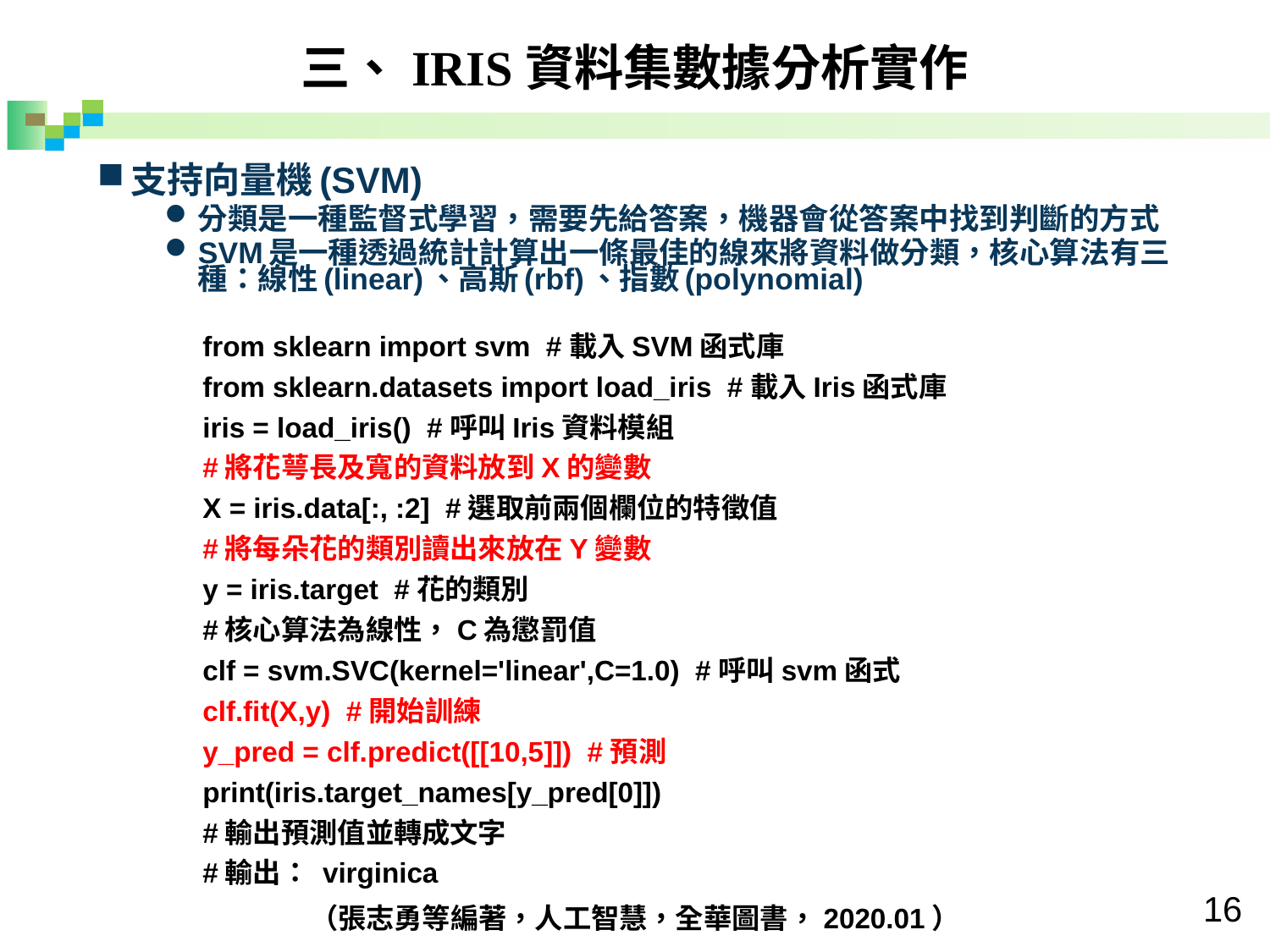

三、IRIS資料集數據分析實作
支持向量機(SVM)
分類是一種監督式學習，需要先給答案，機器會從答案中找到判斷的方式
SVM是一種透過統計計算出一條最佳的線來將資料做分類，核心算法有三種：線性(linear)、高斯(rbf)、指數(polynomial)
from sklearn import svm  #載入SVM函式庫
from sklearn.datasets import load_iris  #載入Iris函式庫
iris = load_iris()  #呼叫Iris資料模組
#將花萼長及寬的資料放到X的變數
X = iris.data[:, :2]  #選取前兩個欄位的特徵值
#將每朵花的類別讀出來放在Y變數
y = iris.target  #花的類別
#核心算法為線性，C為懲罰值
clf = svm.SVC(kernel='linear',C=1.0)  #呼叫svm函式
clf.fit(X,y)  #開始訓練
y_pred = clf.predict([[10,5]])  #預測
print(iris.target_names[y_pred[0]])
#輸出預測值並轉成文字
#輸出： virginica
（張志勇等編著，人工智慧，全華圖書，2020.01）